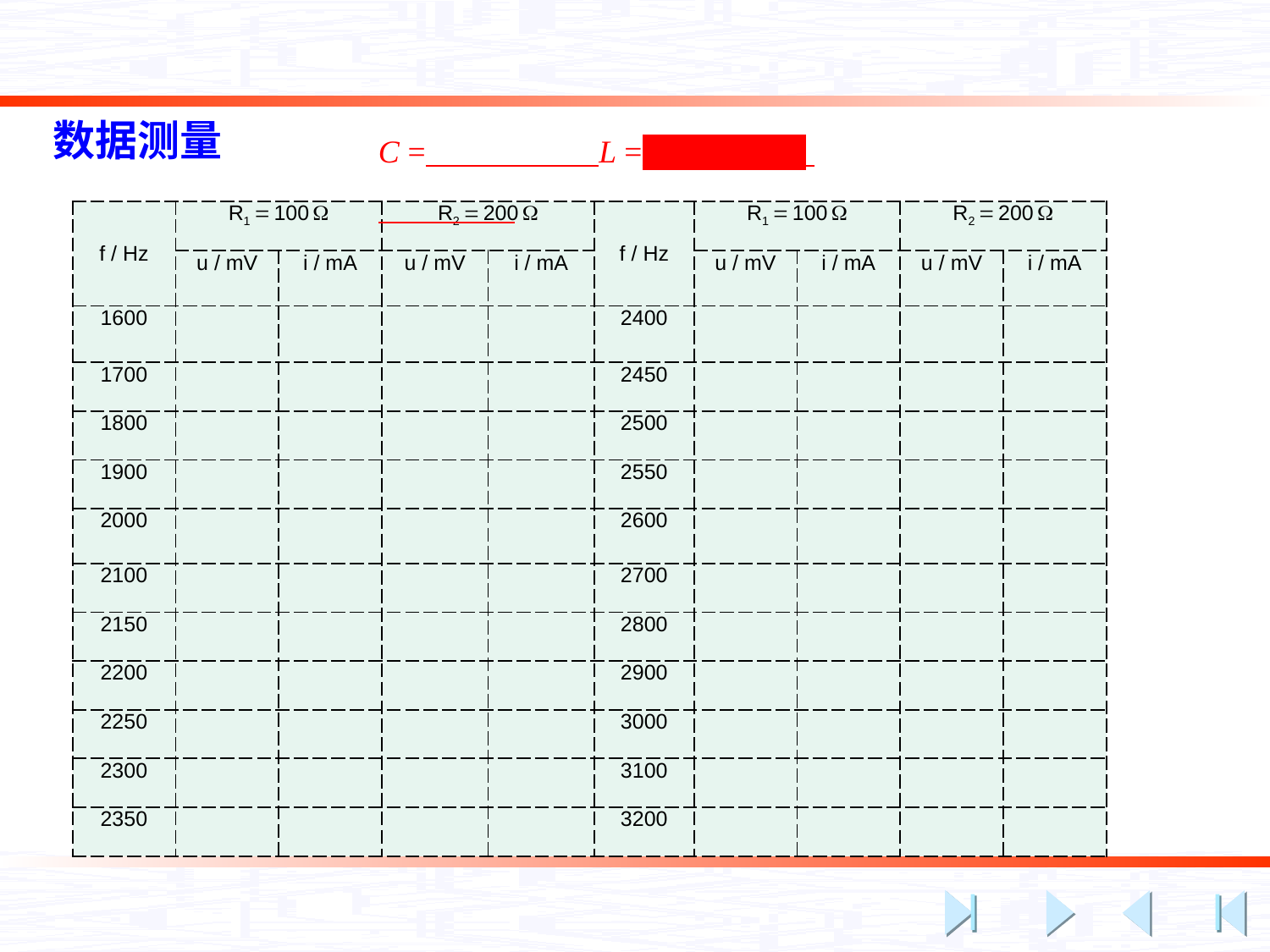

C =                     L =

数据测量
| f / Hz | R1 = 100 Ω |  | R2 = 200 Ω |  | f / Hz | R1 = 100 Ω |  | R2 = 200 Ω |  |
| --- | --- | --- | --- | --- | --- | --- | --- | --- | --- |
|  | u / mV | i / mA | u / mV | i / mA |  | u / mV | i / mA | u / mV | i / mA |
| 1600 |  |  |  |  | 2400 |  |  |  |  |
| 1700 |  |  |  |  | 2450 |  |  |  |  |
| 1800 |  |  |  |  | 2500 |  |  |  |  |
| 1900 |  |  |  |  | 2550 |  |  |  |  |
| 2000 |  |  |  |  | 2600 |  |  |  |  |
| 2100 |  |  |  |  | 2700 |  |  |  |  |
| 2150 |  |  |  |  | 2800 |  |  |  |  |
| 2200 |  |  |  |  | 2900 |  |  |  |  |
| 2250 |  |  |  |  | 3000 |  |  |  |  |
| 2300 |  |  |  |  | 3100 |  |  |  |  |
| 2350 |  |  |  |  | 3200 |  |  |  |  |